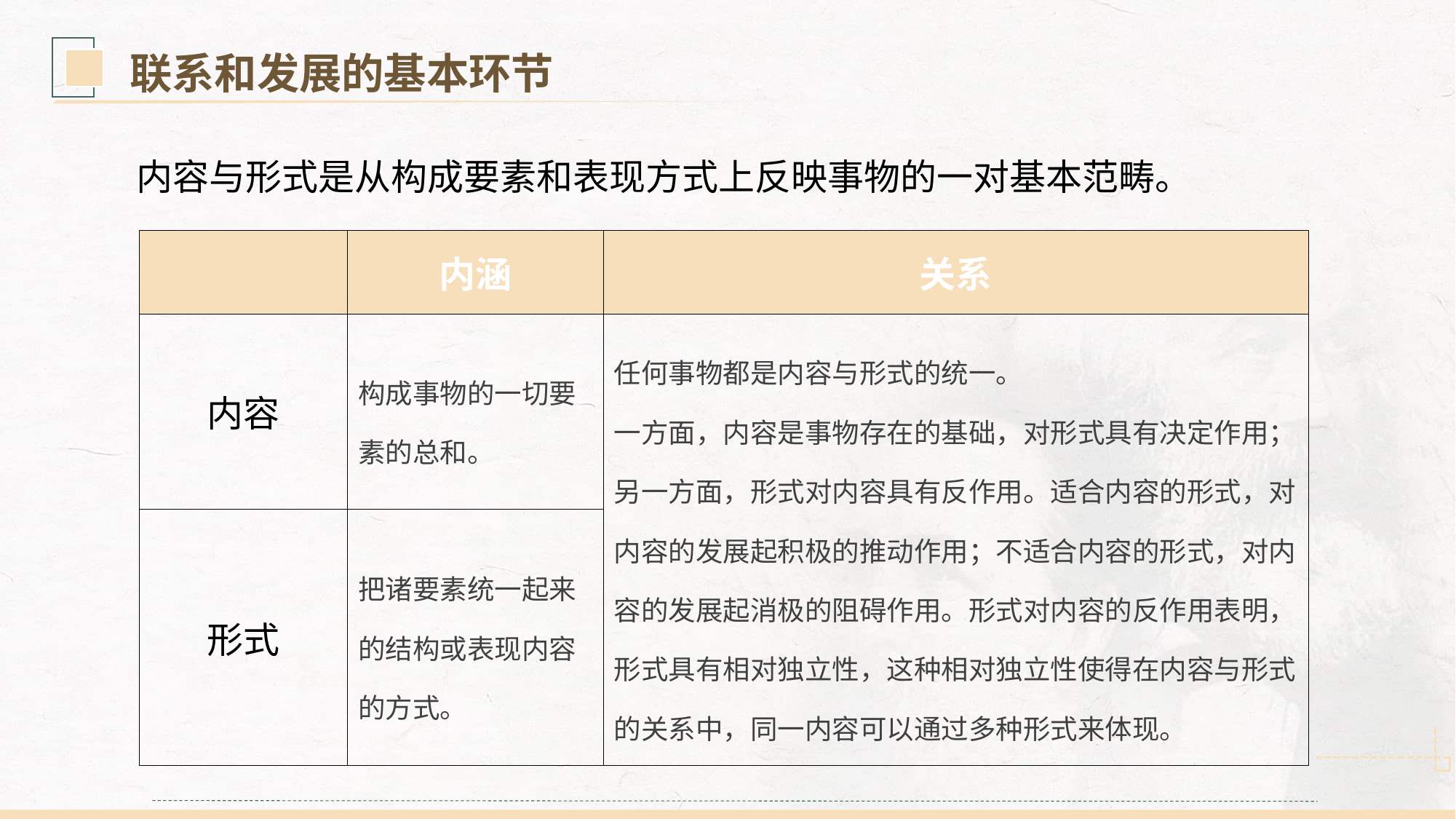

联系和发展的基本环节

内容与形式是从构成要素和表现方式上反映事物的一对基本范畴。
|  | 内涵 | 关系 |
| --- | --- | --- |
| 内容 | 构成事物的一切要素的总和。 | 任何事物都是内容与形式的统一。 一方面，内容是事物存在的基础，对形式具有决定作用； 另一方面，形式对内容具有反作用。适合内容的形式，对内容的发展起积极的推动作用；不适合内容的形式，对内容的发展起消极的阻碍作用。形式对内容的反作用表明，形式具有相对独立性，这种相对独立性使得在内容与形式的关系中，同一内容可以通过多种形式来体现。 |
| 形式 | 把诸要素统一起来的结构或表现内容的方式。 |  |